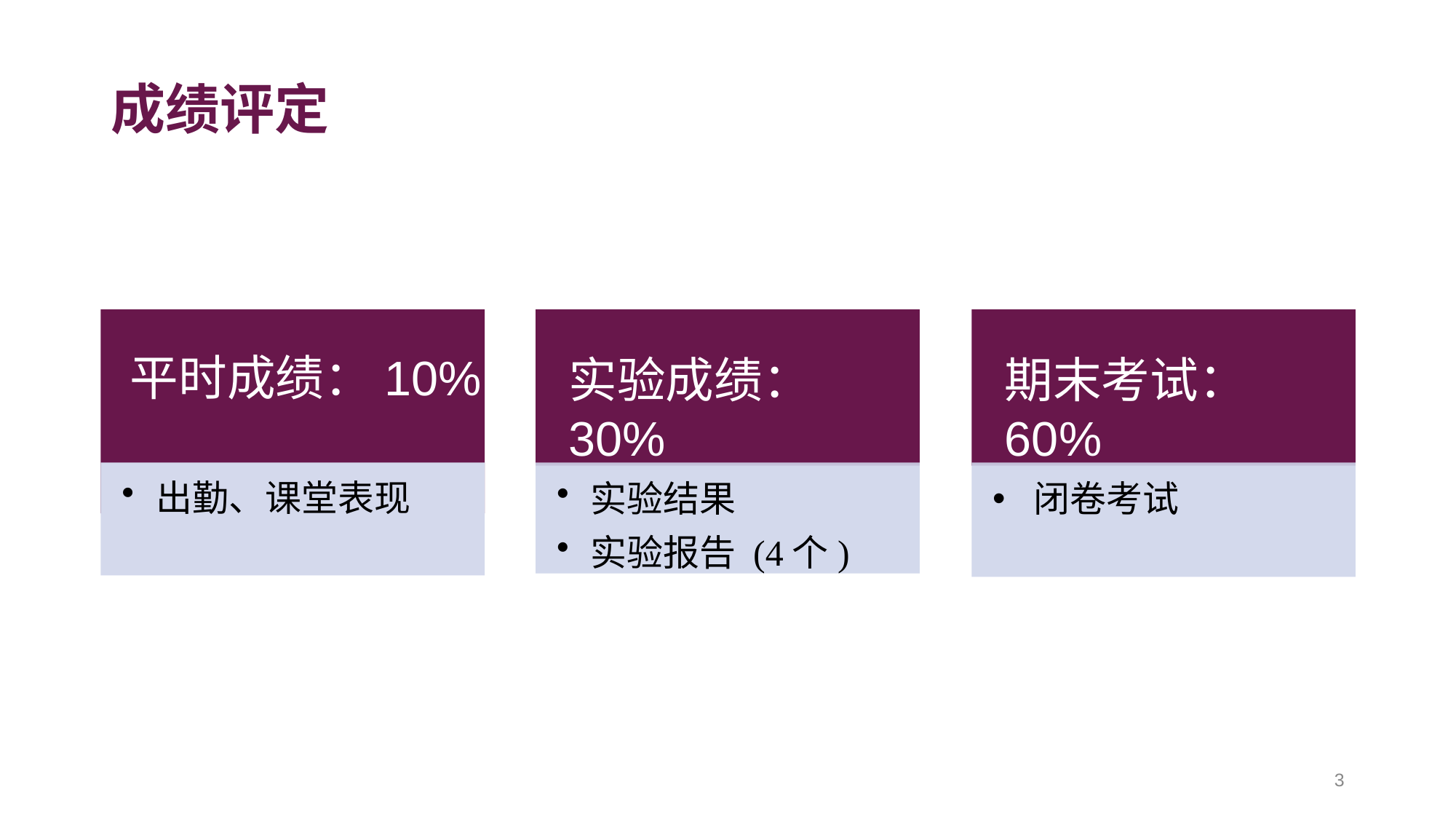

# 成绩评定

实验成绩：30%
期末考试：60%
平时成绩：10%
出勤、课堂表现

实验结果
实验报告 (4个)
闭卷考试

3